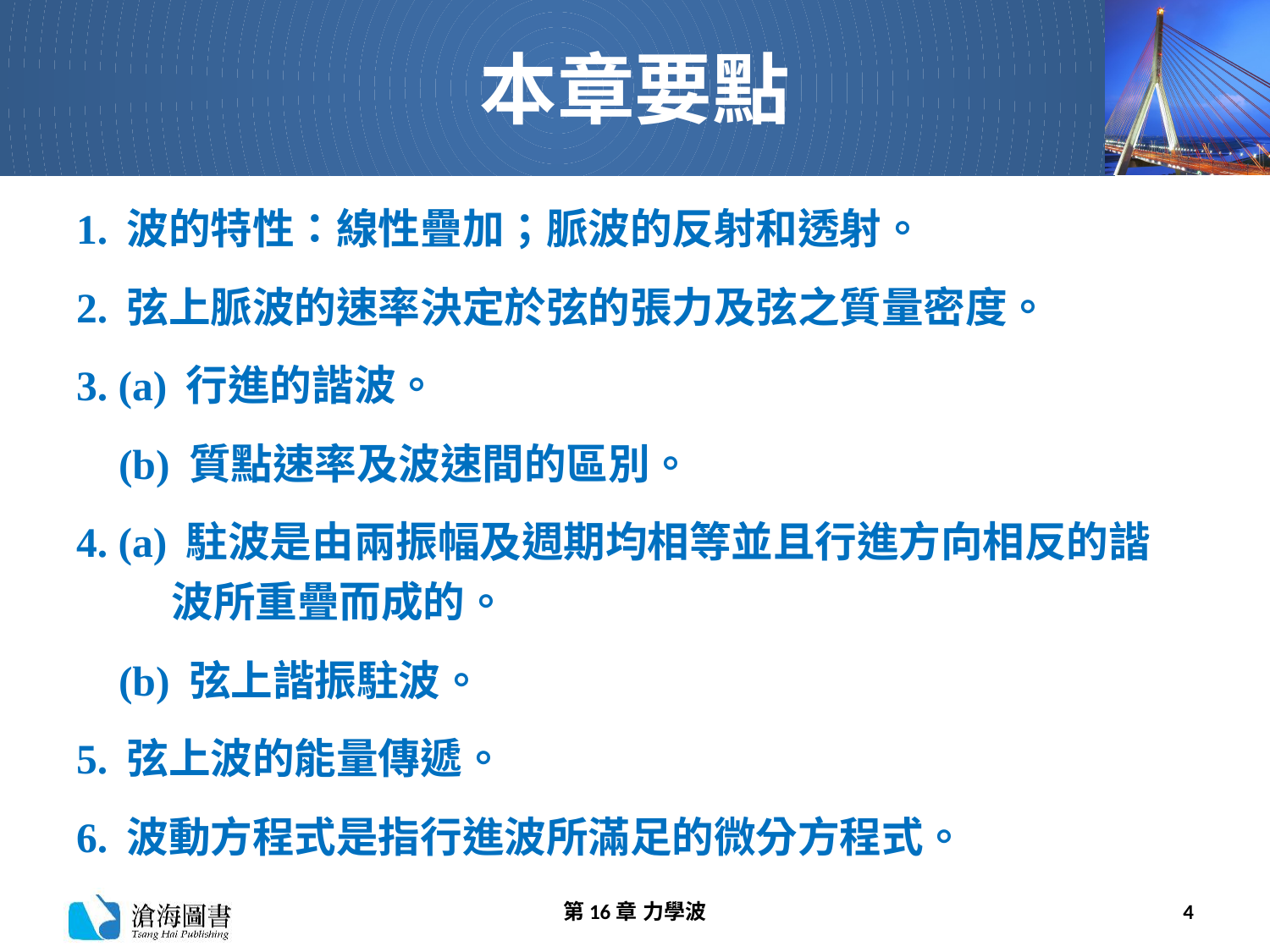

# 本章要點
1. 波的特性：線性疊加；脈波的反射和透射。
2. 弦上脈波的速率決定於弦的張力及弦之質量密度。
3. (a) 行進的諧波。
    (b) 質點速率及波速間的區別。
4. (a) 駐波是由兩振幅及週期均相等並且行進方向相反的諧
          波所重疊而成的。
    (b) 弦上諧振駐波。
5. 弦上波的能量傳遞。
6. 波動方程式是指行進波所滿足的微分方程式。
第16章 力學波
4